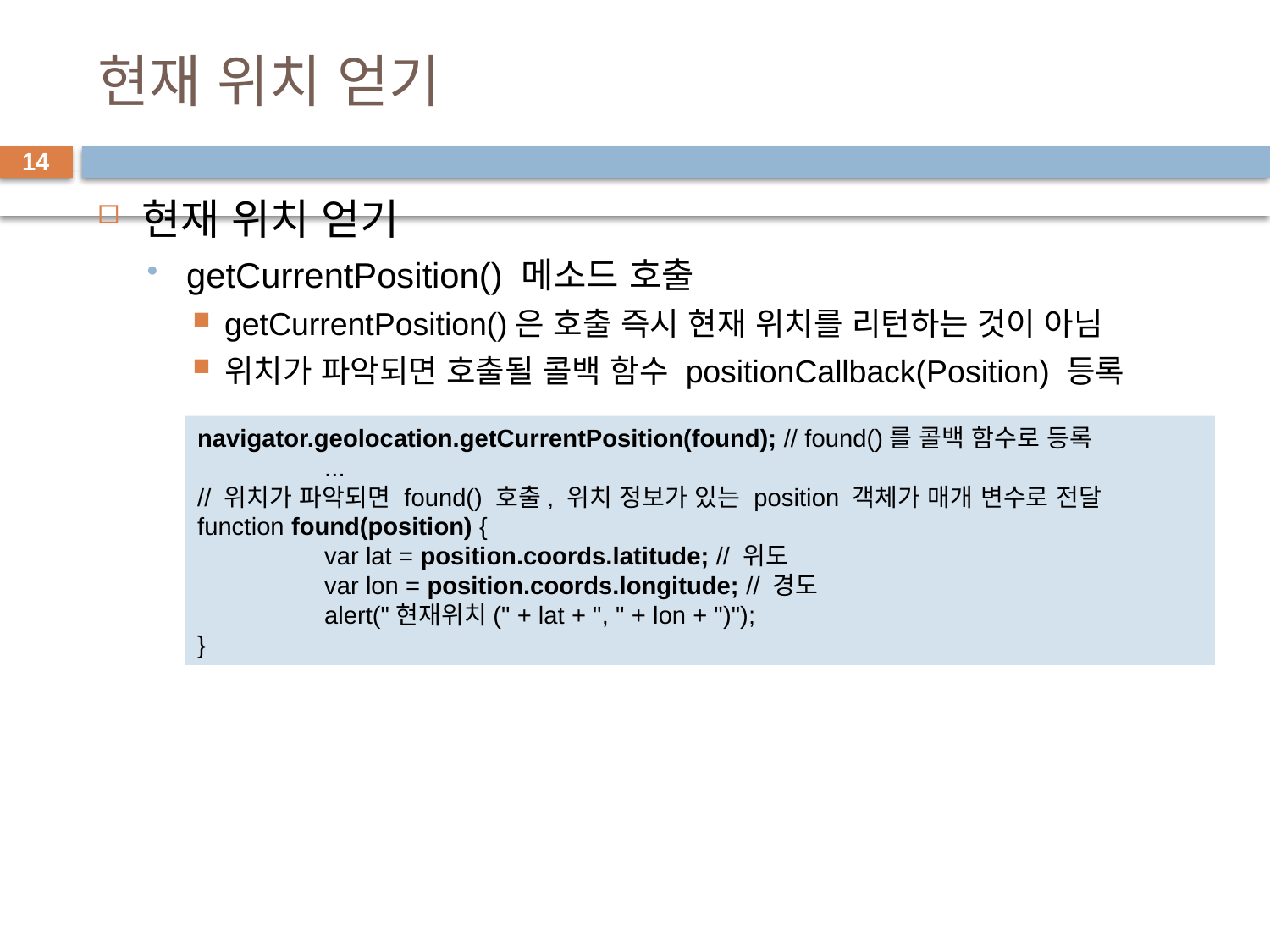

# 현재 위치 얻기
14
현재 위치 얻기
getCurrentPosition() 메소드 호출
getCurrentPosition()은 호출 즉시 현재 위치를 리턴하는 것이 아님
위치가 파악되면 호출될 콜백 함수 positionCallback(Position) 등록

navigator.geolocation.getCurrentPosition(found); // found()를 콜백 함수로 등록
	...
// 위치가 파악되면 found() 호출, 위치 정보가 있는 position 객체가 매개 변수로 전달
function found(position) {
	var lat = position.coords.latitude; // 위도
	var lon = position.coords.longitude; // 경도
	alert("현재위치(" + lat + ", " + lon + ")");
}